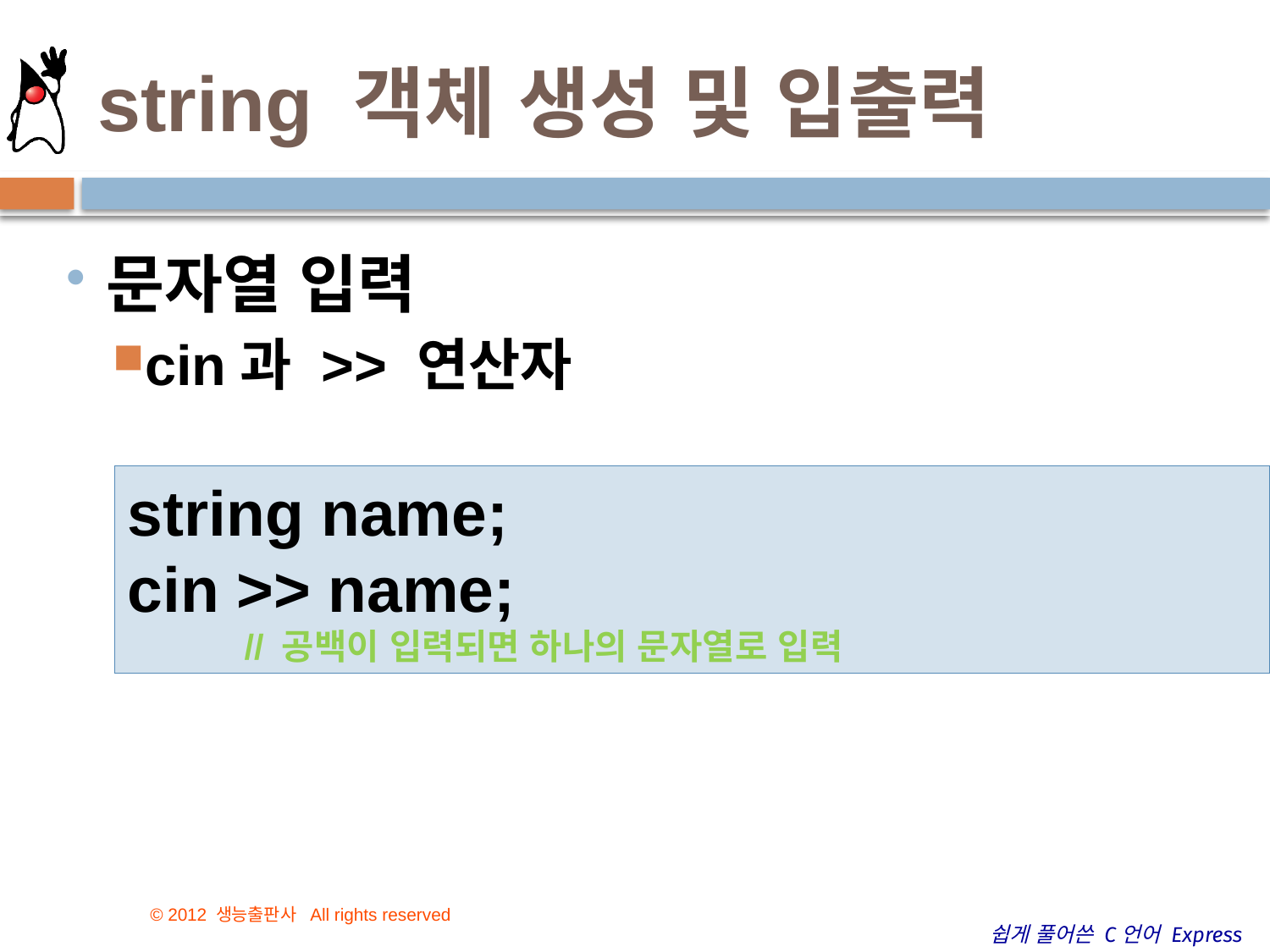

# string 객체 생성 및 입출력

문자열 입력
cin과 >> 연산자

string name;
cin >> name;
            // 공백이 입력되면 하나의 문자열로 입력